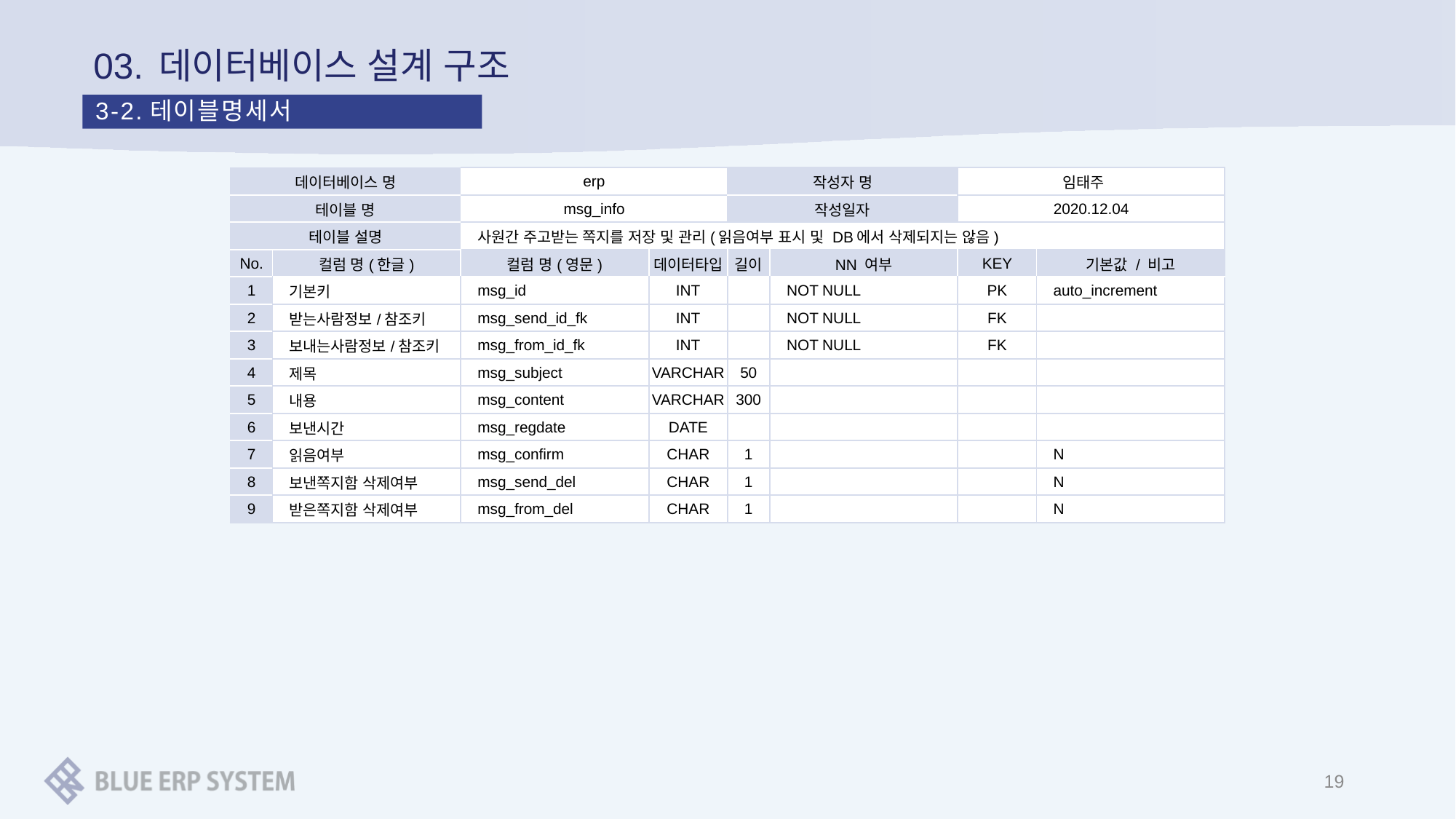

# 03. 데이터베이스 설계 구조
3-2.테이블명세서
| 데이터베이스 명 |  | erp |  | 작성자 명 |  | 임태주 |  |
| --- | --- | --- | --- | --- | --- | --- | --- |
| 테이블 명 |  | msg\_info |  | 작성일자 |  | 2020.12.04 |  |
| 테이블 설명 |  | 사원간 주고받는 쪽지를 저장 및 관리(읽음여부 표시 및 DB에서 삭제되지는 않음) |  |  |  |  |  |
| No. | 컬럼 명(한글) | 컬럼 명(영문) | 데이터타입 | 길이 | NN 여부 | KEY | 기본값 / 비고 |
| 1 | 기본키 | msg\_id | INT |  | NOT NULL | PK | auto\_increment |
| 2 | 받는사람정보/참조키 | msg\_send\_id\_fk | INT |  | NOT NULL | FK |  |
| 3 | 보내는사람정보/참조키 | msg\_from\_id\_fk | INT |  | NOT NULL | FK |  |
| 4 | 제목 | msg\_subject | VARCHAR | 50 |  |  |  |
| 5 | 내용 | msg\_content | VARCHAR | 300 |  |  |  |
| 6 | 보낸시간 | msg\_regdate | DATE |  |  |  |  |
| 7 | 읽음여부 | msg\_confirm | CHAR | 1 |  |  | N |
| 8 | 보낸쪽지함 삭제여부 | msg\_send\_del | CHAR | 1 |  |  | N |
| 9 | 받은쪽지함 삭제여부 | msg\_from\_del | CHAR | 1 |  |  | N |
19